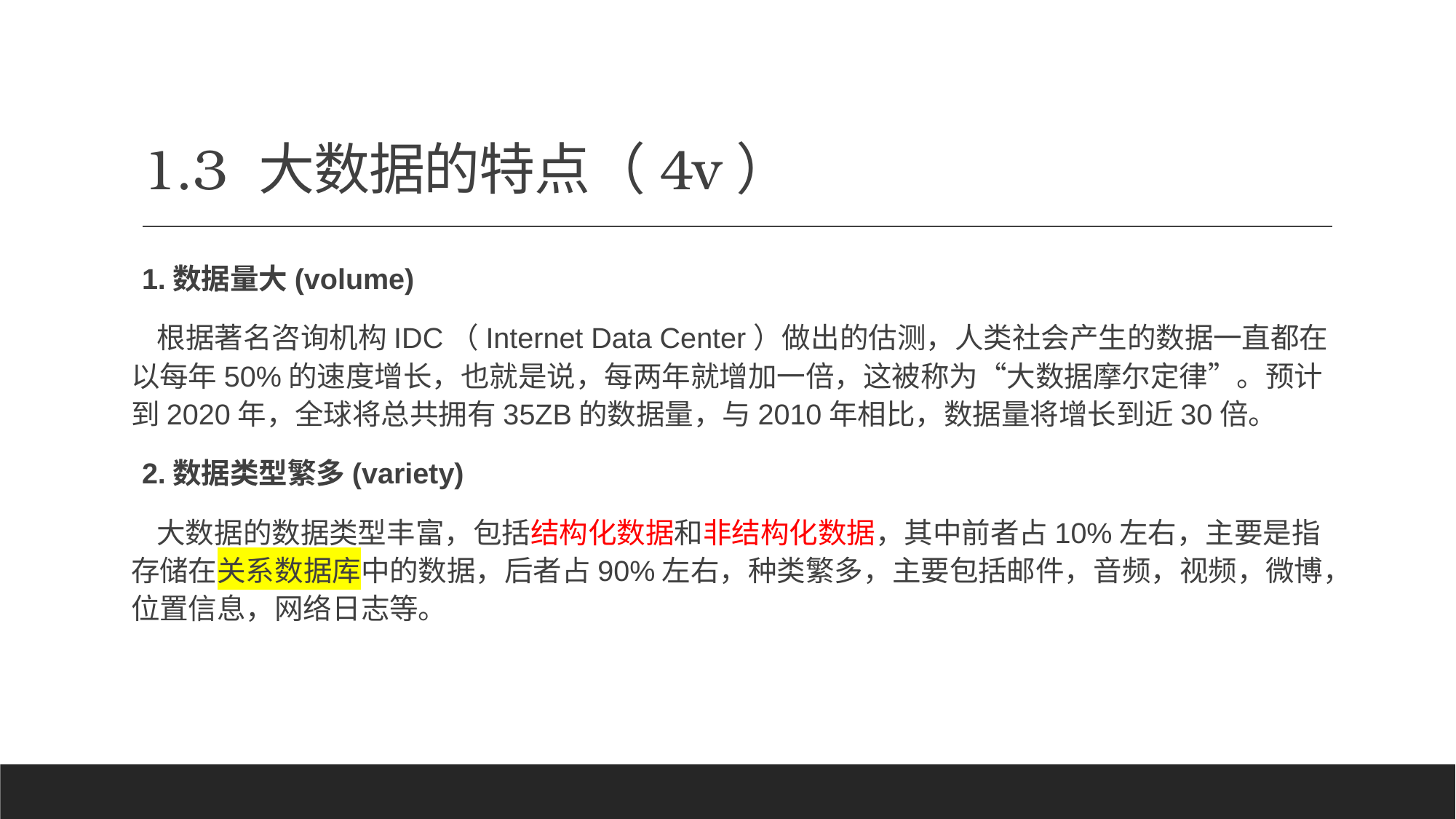

# 1.3 大数据的特点（4v）
1.数据量大(volume)
   根据著名咨询机构IDC（Internet Data Center）做出的估测，人类社会产生的数据一直都在以每年50%的速度增长，也就是说，每两年就增加一倍，这被称为“大数据摩尔定律”。预计到2020年，全球将总共拥有35ZB的数据量，与2010年相比，数据量将增长到近30倍。
2.数据类型繁多(variety)
   大数据的数据类型丰富，包括结构化数据和非结构化数据，其中前者占10%左右，主要是指存储在关系数据库中的数据，后者占90%左右，种类繁多，主要包括邮件，音频，视频，微博，位置信息，网络日志等。